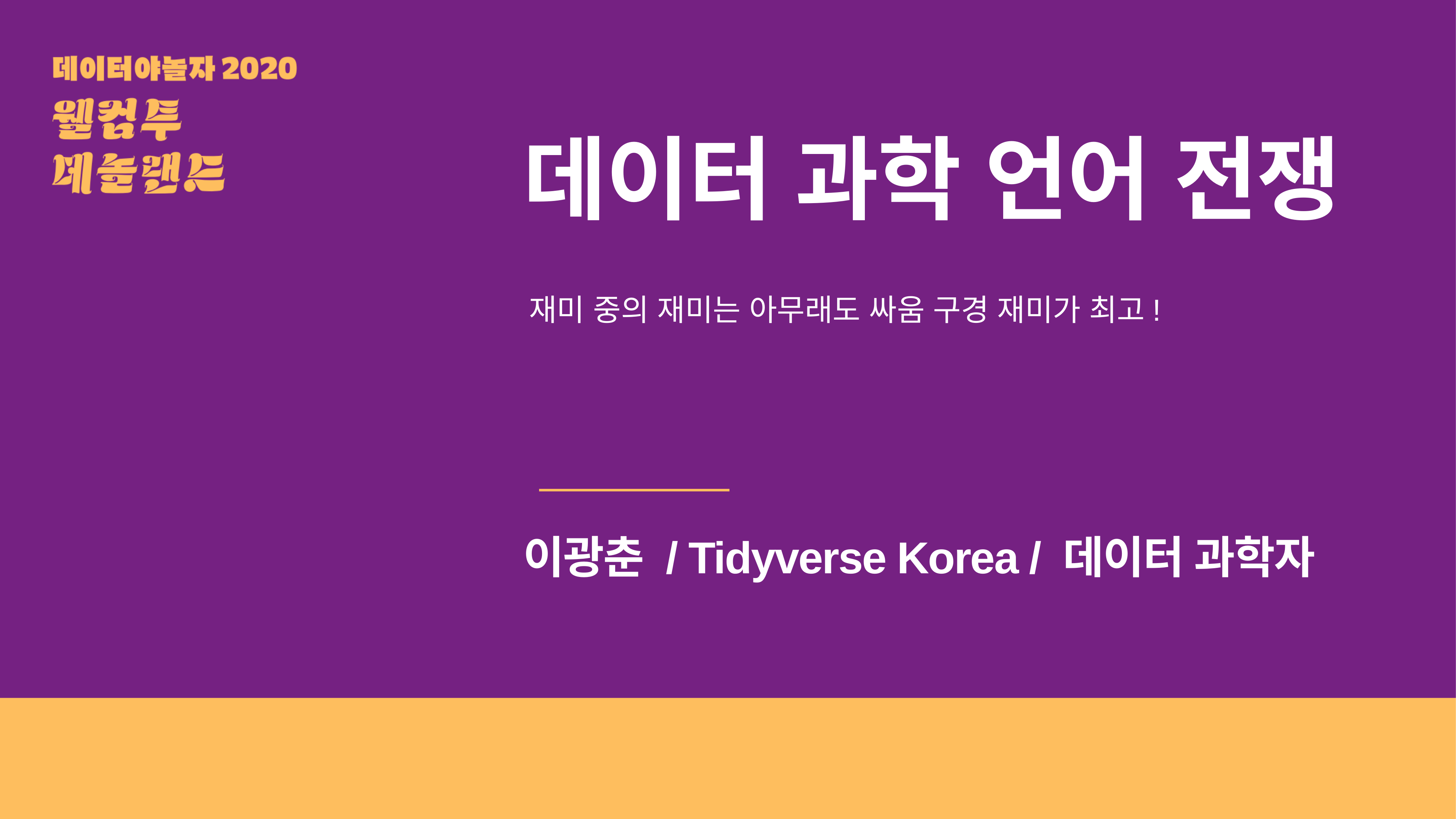

# 데이터 과학 언어 전쟁
재미 중의 재미는 아무래도 싸움 구경 재미가 최고!
이광춘 / Tidyverse Korea / 데이터 과학자